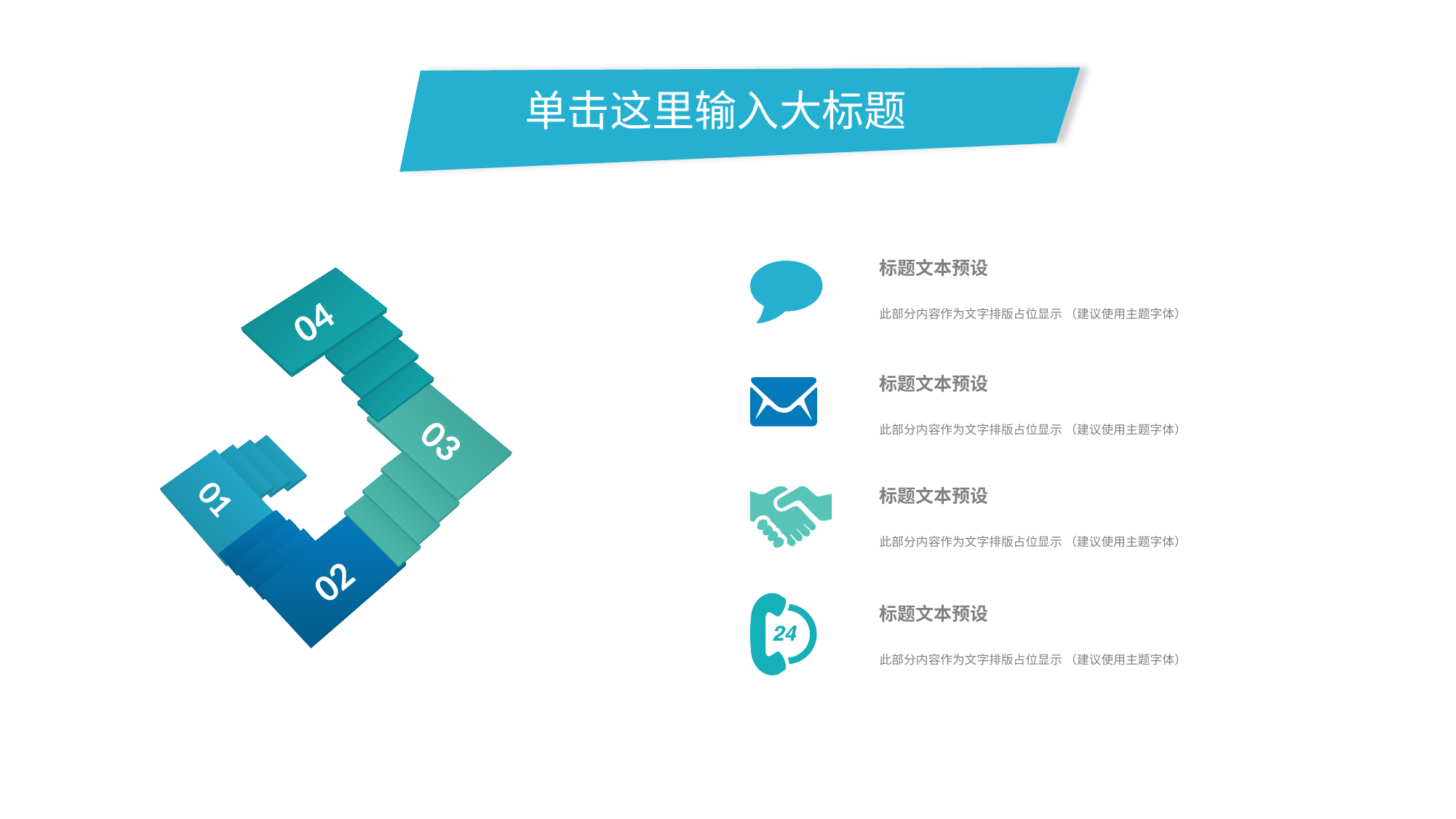

单击这里输入大标题
标题文本预设
此部分内容作为文字排版占位显示 （建议使用主题字体）

04
03
01
02
标题文本预设
此部分内容作为文字排版占位显示 （建议使用主题字体）

标题文本预设
此部分内容作为文字排版占位显示 （建议使用主题字体）

标题文本预设
此部分内容作为文字排版占位显示 （建议使用主题字体）